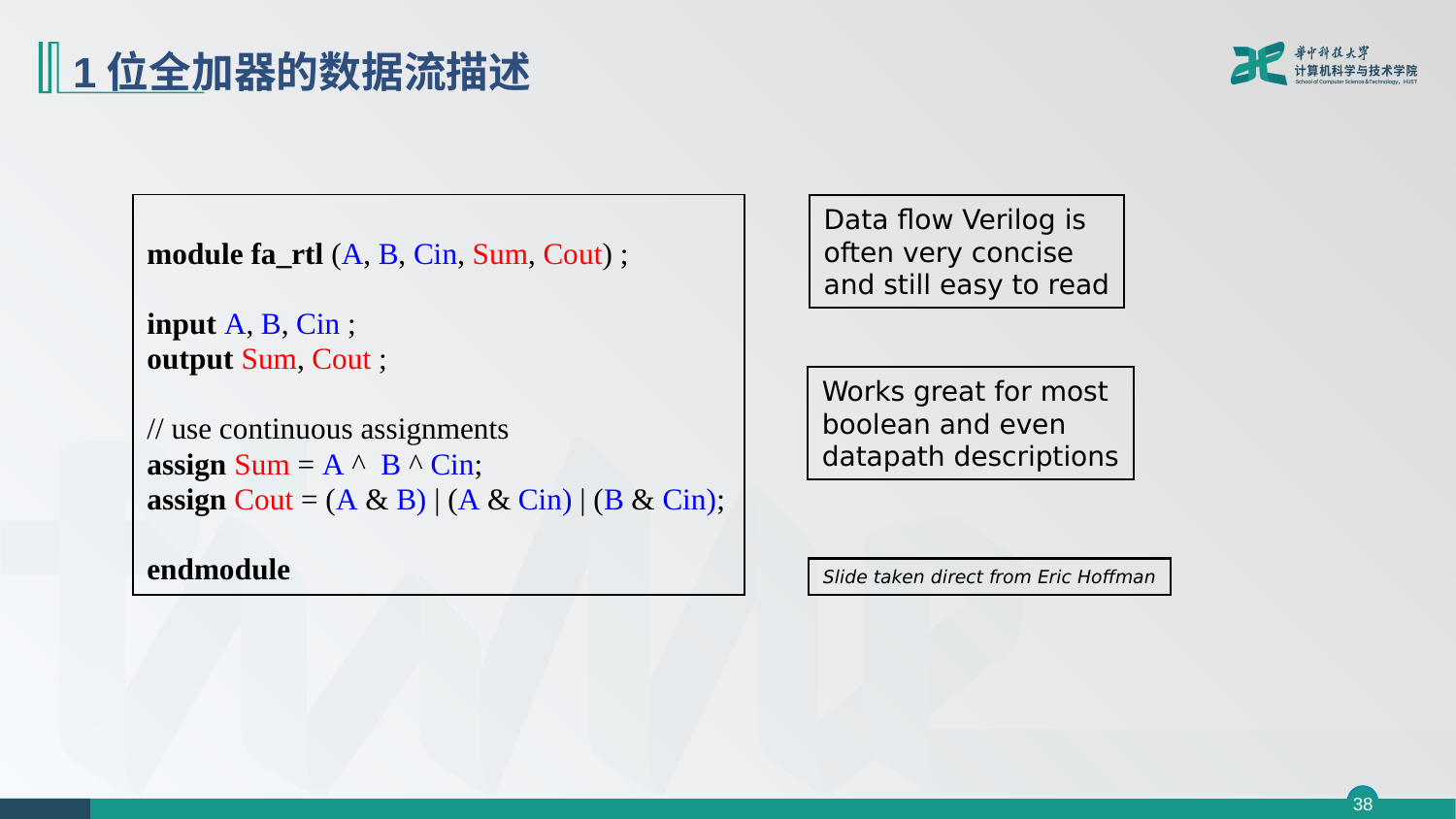

# 1位全加器的数据流描述

module fa_rtl (A, B, Cin, Sum, Cout) ;

input A, B, Cin ;
output Sum, Cout ;

// use continuous assignments
assign Sum = A ^  B ^ Cin;
assign Cout = (A & B) | (A & Cin) | (B & Cin);

endmodule
Data flow Verilog is
often very concise
and still easy to read
Works great for most
boolean and even
datapath descriptions
Slide taken direct from Eric Hoffman